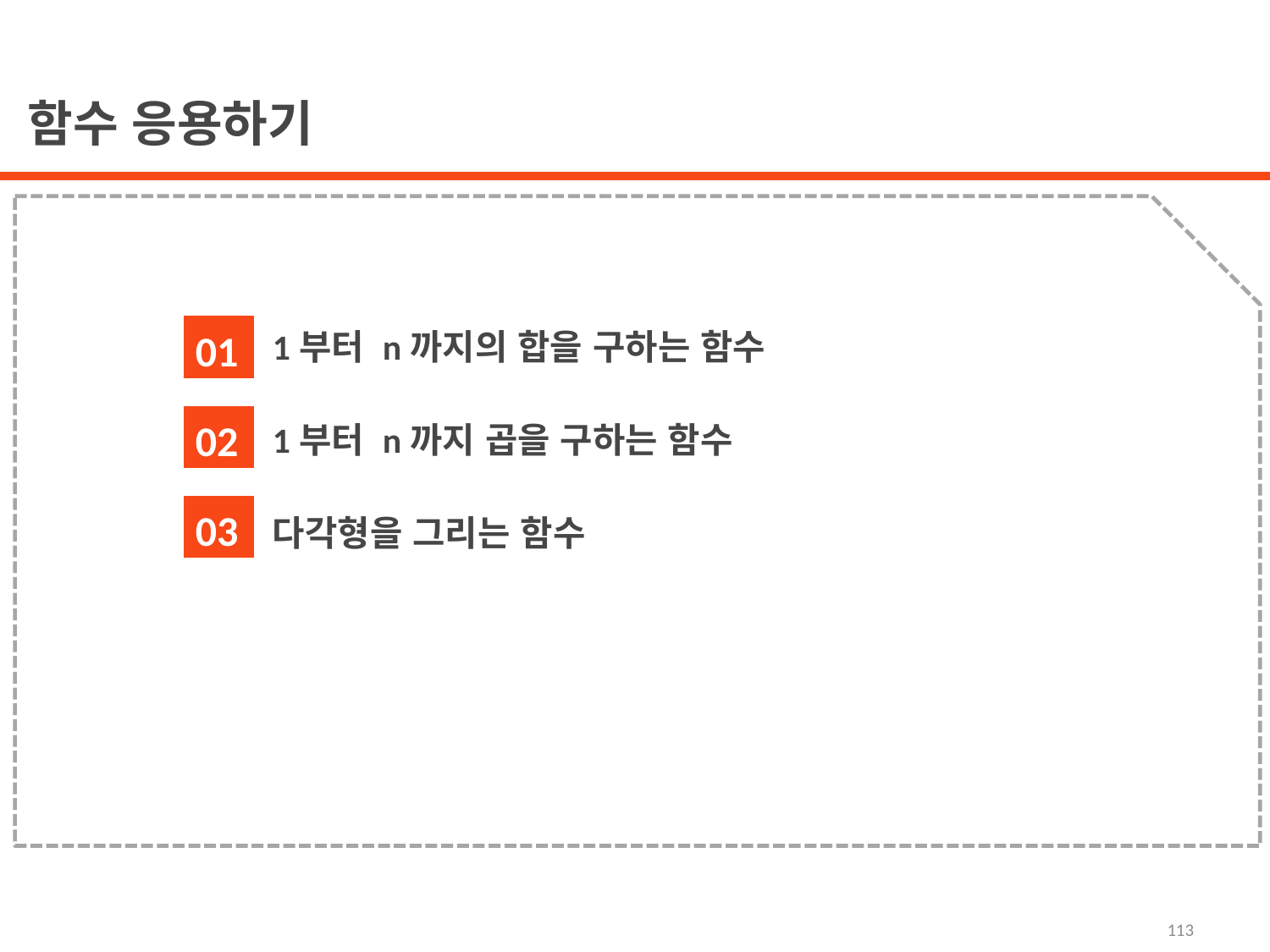

함수 응용하기

1부터 n까지의 합을 구하는 함수

1부터 n까지 곱을 구하는 함수

다각형을 그리는 함수

01

02

03
113